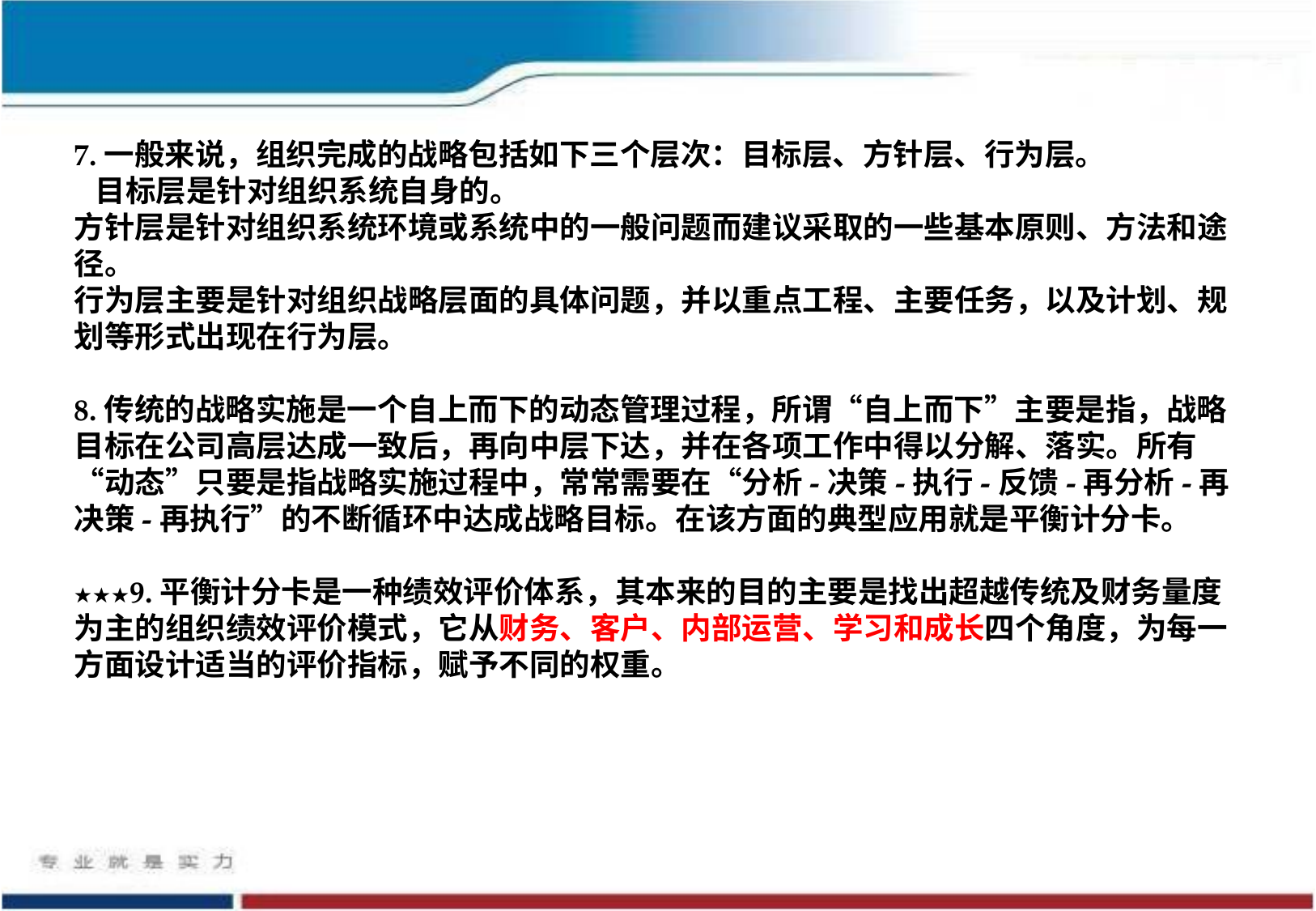

7.一般来说，组织完成的战略包括如下三个层次：目标层、方针层、行为层。
  目标层是针对组织系统自身的。
方针层是针对组织系统环境或系统中的一般问题而建议采取的一些基本原则、方法和途径。
行为层主要是针对组织战略层面的具体问题，并以重点工程、主要任务，以及计划、规划等形式出现在行为层。

8.传统的战略实施是一个自上而下的动态管理过程，所谓“自上而下”主要是指，战略目标在公司高层达成一致后，再向中层下达，并在各项工作中得以分解、落实。所有“动态”只要是指战略实施过程中，常常需要在“分析-决策-执行-反馈-再分析-再决策-再执行”的不断循环中达成战略目标。在该方面的典型应用就是平衡计分卡。

★★★9.平衡计分卡是一种绩效评价体系，其本来的目的主要是找出超越传统及财务量度为主的组织绩效评价模式，它从财务、客户、内部运营、学习和成长四个角度，为每一方面设计适当的评价指标，赋予不同的权重。